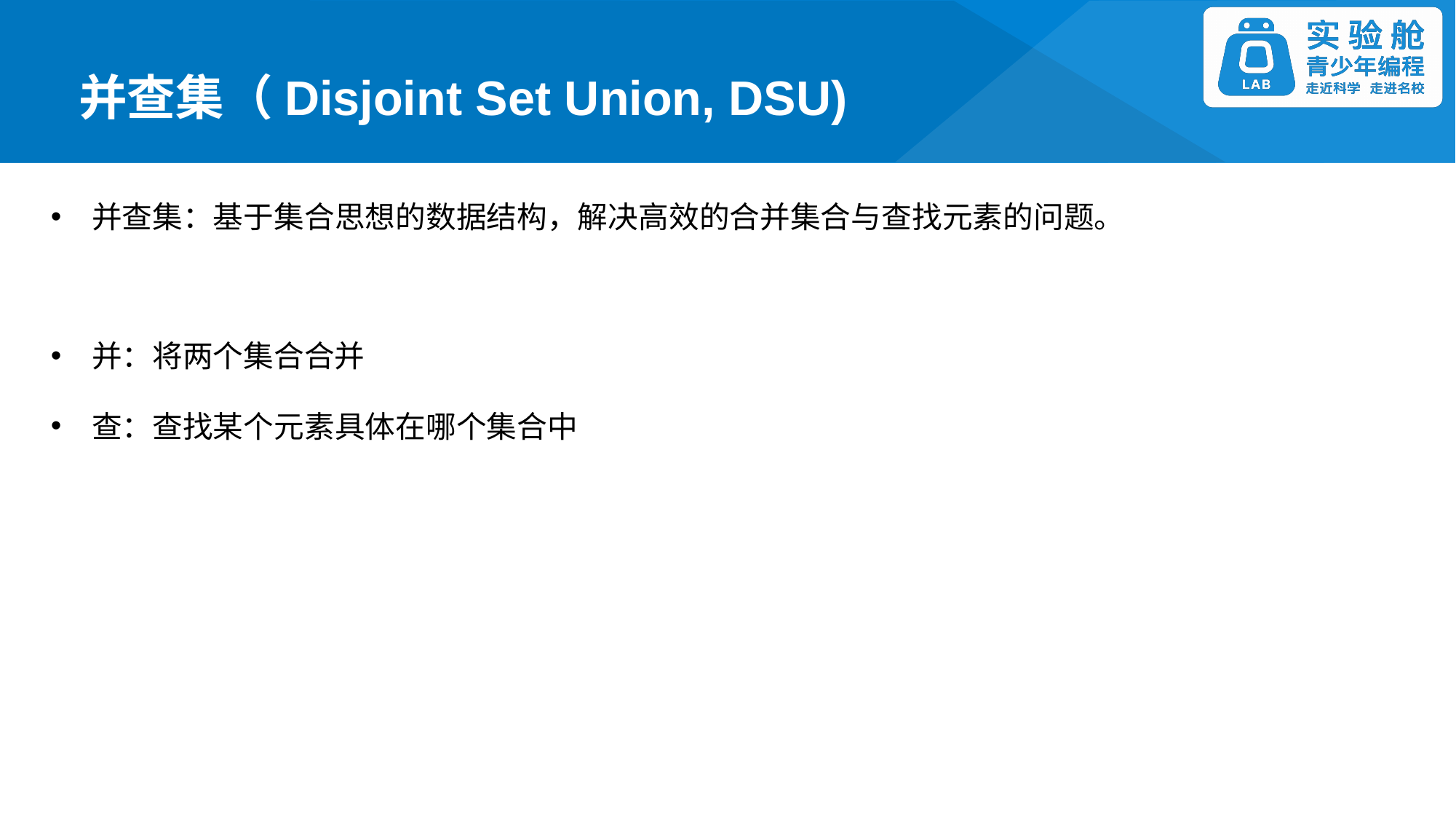

并查集（Disjoint Set Union, DSU)
并查集：基于集合思想的数据结构，解决高效的合并集合与查找元素的问题。

并：将两个集合合并
查：查找某个元素具体在哪个集合中